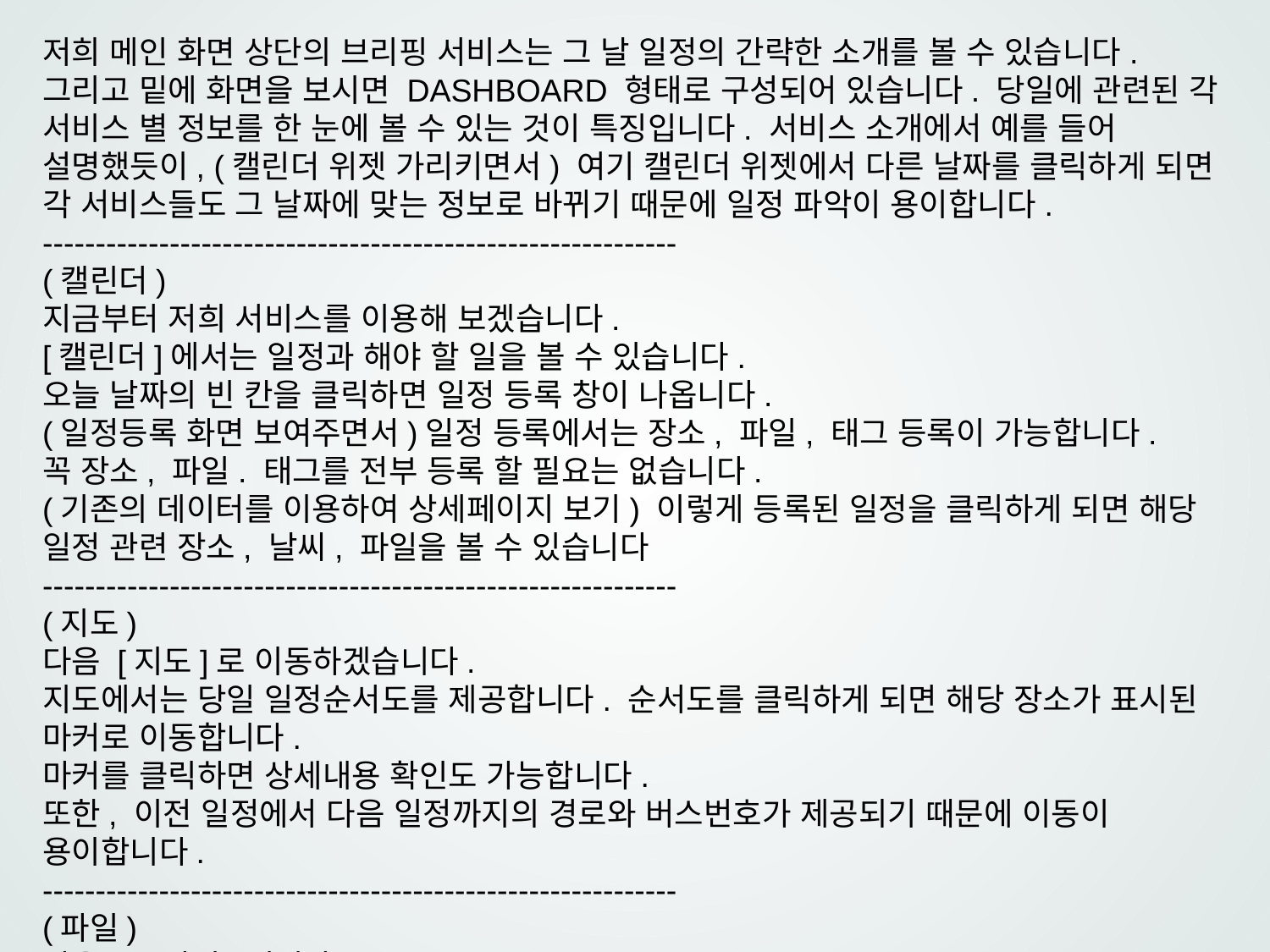

저희 메인 화면 상단의 브리핑 서비스는 그 날 일정의 간략한 소개를 볼 수 있습니다.
그리고 밑에 화면을 보시면 DASHBOARD 형태로 구성되어 있습니다. 당일에 관련된 각 서비스 별 정보를 한 눈에 볼 수 있는 것이 특징입니다. 서비스 소개에서 예를 들어 설명했듯이, (캘린더 위젯 가리키면서) 여기 캘린더 위젯에서 다른 날짜를 클릭하게 되면 각 서비스들도 그 날짜에 맞는 정보로 바뀌기 때문에 일정 파악이 용이합니다.
------------------------------------------------------------
(캘린더)
지금부터 저희 서비스를 이용해 보겠습니다.
[캘린더]에서는 일정과 해야 할 일을 볼 수 있습니다.
오늘 날짜의 빈 칸을 클릭하면 일정 등록 창이 나옵니다.
(일정등록 화면 보여주면서)일정 등록에서는 장소, 파일, 태그 등록이 가능합니다.
꼭 장소, 파일. 태그를 전부 등록 할 필요는 없습니다.
(기존의 데이터를 이용하여 상세페이지 보기) 이렇게 등록된 일정을 클릭하게 되면 해당 일정 관련 장소, 날씨, 파일을 볼 수 있습니다
------------------------------------------------------------
(지도)
다음 [지도]로 이동하겠습니다.
지도에서는 당일 일정순서도를 제공합니다. 순서도를 클릭하게 되면 해당 장소가 표시된 마커로 이동합니다.
마커를 클릭하면 상세내용 확인도 가능합니다.
또한, 이전 일정에서 다음 일정까지의 경로와 버스번호가 제공되기 때문에 이동이 용이합니다.
------------------------------------------------------------
(파일)
다음은 [파일]입니다.
파일 페이지에서는 (태그 가리키면서)태그별 파일 관리, (검색 하는 모습 보이면서)파일 검색,
(파일 미리보기 창 띄우고)파일 미리보기 서비스를 제공합니다.
이상으로 개인 일정 관리 서비스에 관한 시연을 마치겠습니다.
다음은 그룹 일정 관리에 대해 김동근 상이 시연하겠습니다